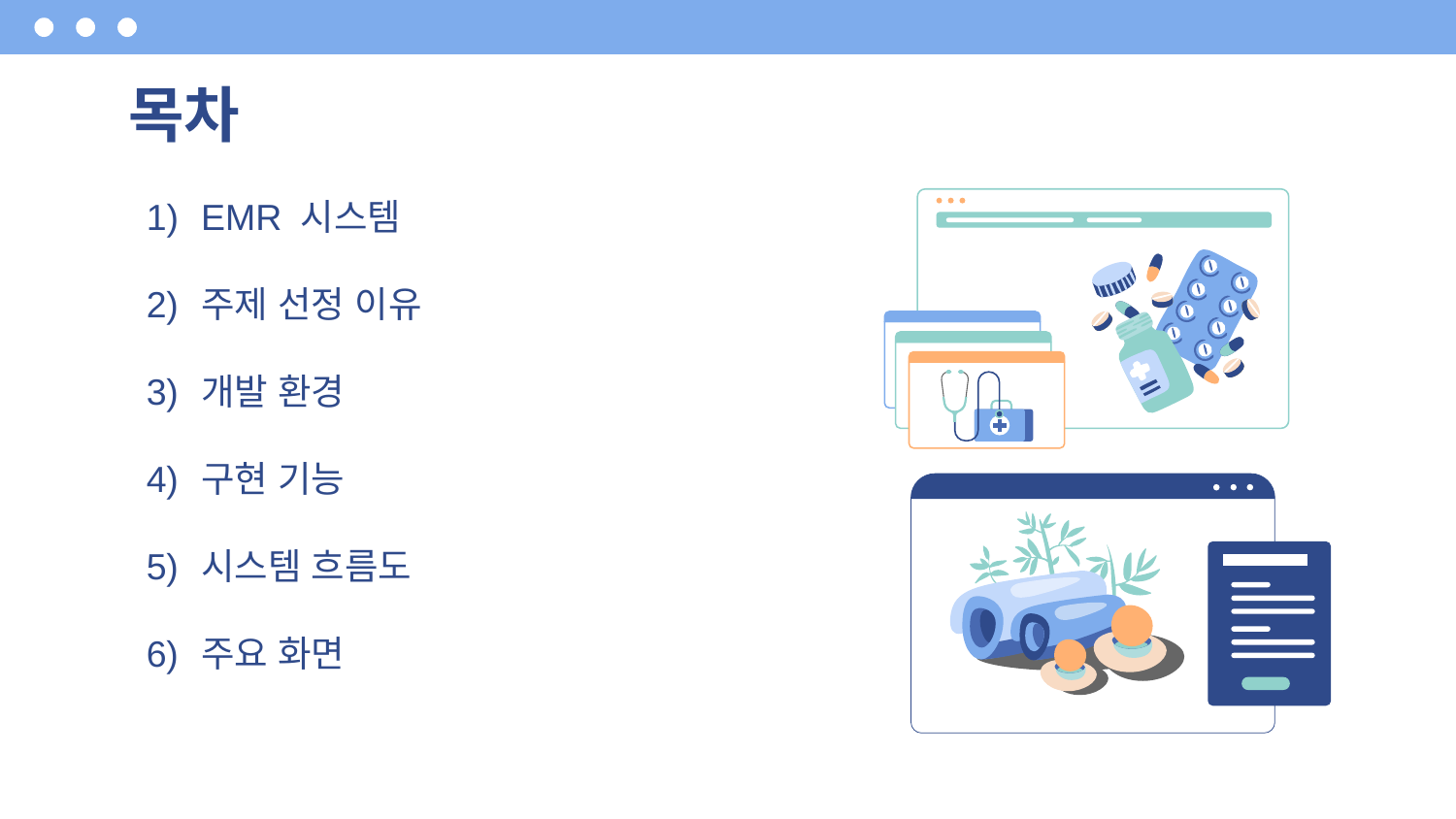

# 목차

EMR 시스템

주제 선정 이유

개발 환경

구현 기능

시스템 흐름도

주요 화면